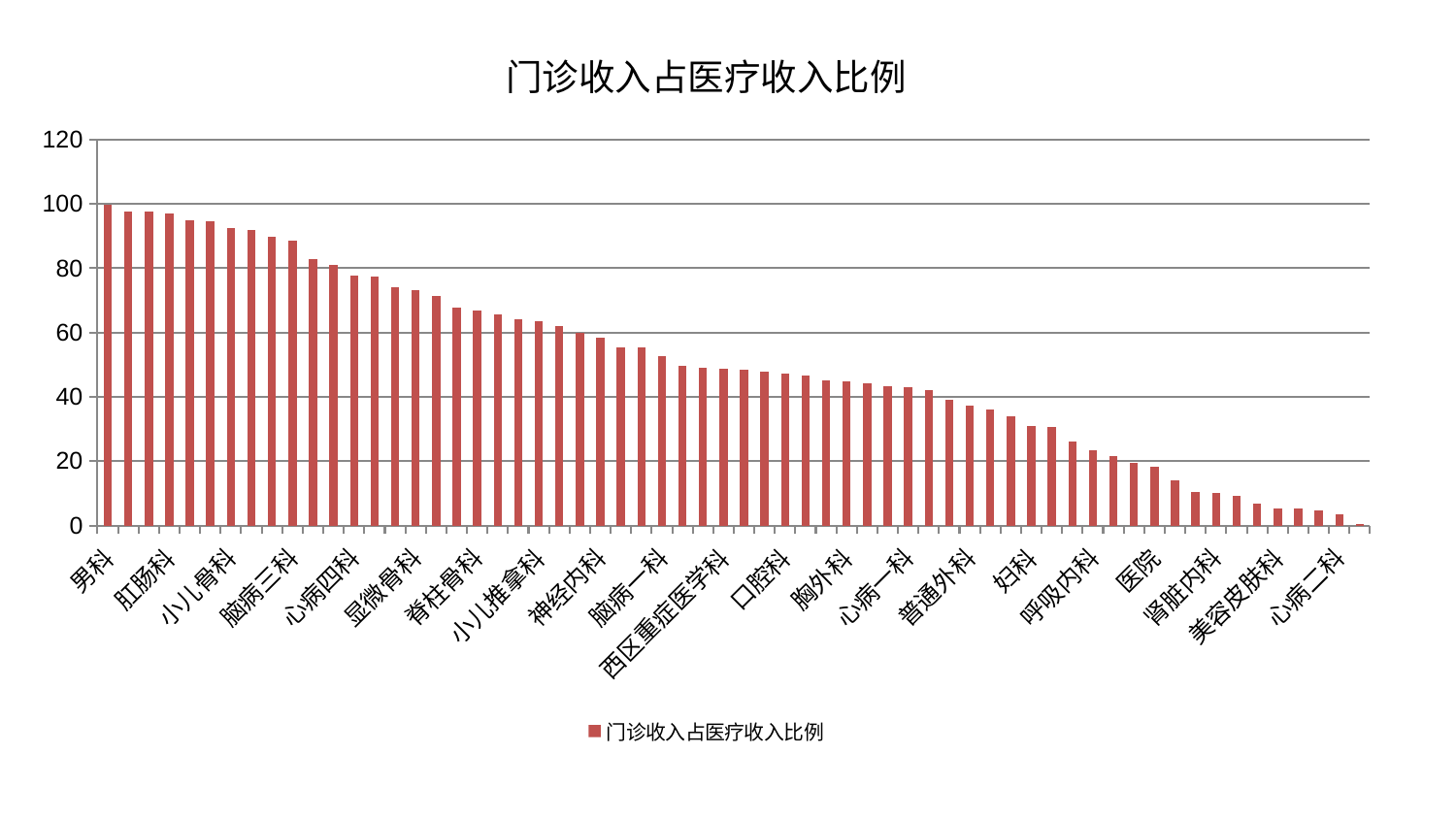

### Chart: 门诊收入占医疗收入比例

| Category | 门诊收入占医疗收入比例 |
|---|---|
| 男科 | 99.71244725902102 |
| 康复科 | 97.74836094470393 |
| 肾病科 | 97.6580393001996 |
| 肛肠科 | 97.02887806562492 |
| 老年医学科 | 95.05790514398991 |
| 东区重症医学科 | 94.76162130201632 |
| 小儿骨科 | 92.49572777544503 |
| 微创骨科 | 91.77959267937909 |
| 创伤骨科 | 89.7243085091778 |
| 脑病三科 | 88.71157298157588 |
| 肝病科 | 82.91166464413118 |
| 中医外治中心 | 81.02222992751516 |
| 心病四科 | 77.73195052715755 |
| 脾胃病科 | 77.51581706677075 |
| 耳鼻喉科 | 74.00203464851549 |
| 显微骨科 | 73.33878159822515 |
| 眼科 | 71.2537486142808 |
| 综合内科 | 67.67114697821424 |
| 脊柱骨科 | 66.74681992773938 |
| 血液科 | 65.53719574174738 |
| 皮肤科 | 64.04086869922835 |
| 小儿推拿科 | 63.52960909773802 |
| 妇二科 | 62.11915259384806 |
| 内分泌科 | 59.994608662516555 |
| 神经内科 | 58.3633454354443 |
| 骨科 | 55.46333565786705 |
| 重症医学科 | 55.419885142729996 |
| 脑病一科 | 52.569482474785744 |
| 消化内科 | 49.61032768917959 |
| 肿瘤内科 | 49.03191815817583 |
| 西区重症医学科 | 48.626814149470455 |
| 周围血管科 | 48.307512721288774 |
| 中医经典科 | 47.89756433301498 |
| 口腔科 | 47.336337208868585 |
| 妇科妇二科合并 | 46.556581202936954 |
| 乳腺甲状腺外科 | 45.01170964162002 |
| 胸外科 | 44.92153119227182 |
| 心病三科 | 44.0618009837165 |
| 东区肾病科 | 43.337352018529906 |
| 心病一科 | 43.04028776768234 |
| 肝胆外科 | 42.18910128784199 |
| 脑病二科 | 39.039290878751245 |
| 普通外科 | 37.202856035298296 |
| 神经外科 | 36.15066138440424 |
| 身心医学科 | 33.83564249400399 |
| 妇科 | 30.93005506325779 |
| 脾胃科消化科合并 | 30.476586963846806 |
| 治未病中心 | 25.998085372484848 |
| 呼吸内科 | 23.2515367134013 |
| 风湿病科 | 21.65237691333397 |
| 产科 | 19.46144221443451 |
| 医院 | 18.25718331463795 |
| 泌尿外科 | 14.029166327886799 |
| 关节骨科 | 10.432756463232318 |
| 肾脏内科 | 10.152408962874372 |
| 运动损伤骨科 | 9.124850951993512 |
| 推拿科 | 6.9156418151377075 |
| 美容皮肤科 | 5.338260245221904 |
| 儿科 | 5.1682002569866325 |
| 心血管内科 | 4.682415481442881 |
| 心病二科 | 3.4076825638275965 |
| 针灸科 | 0.553948551336636 |
220